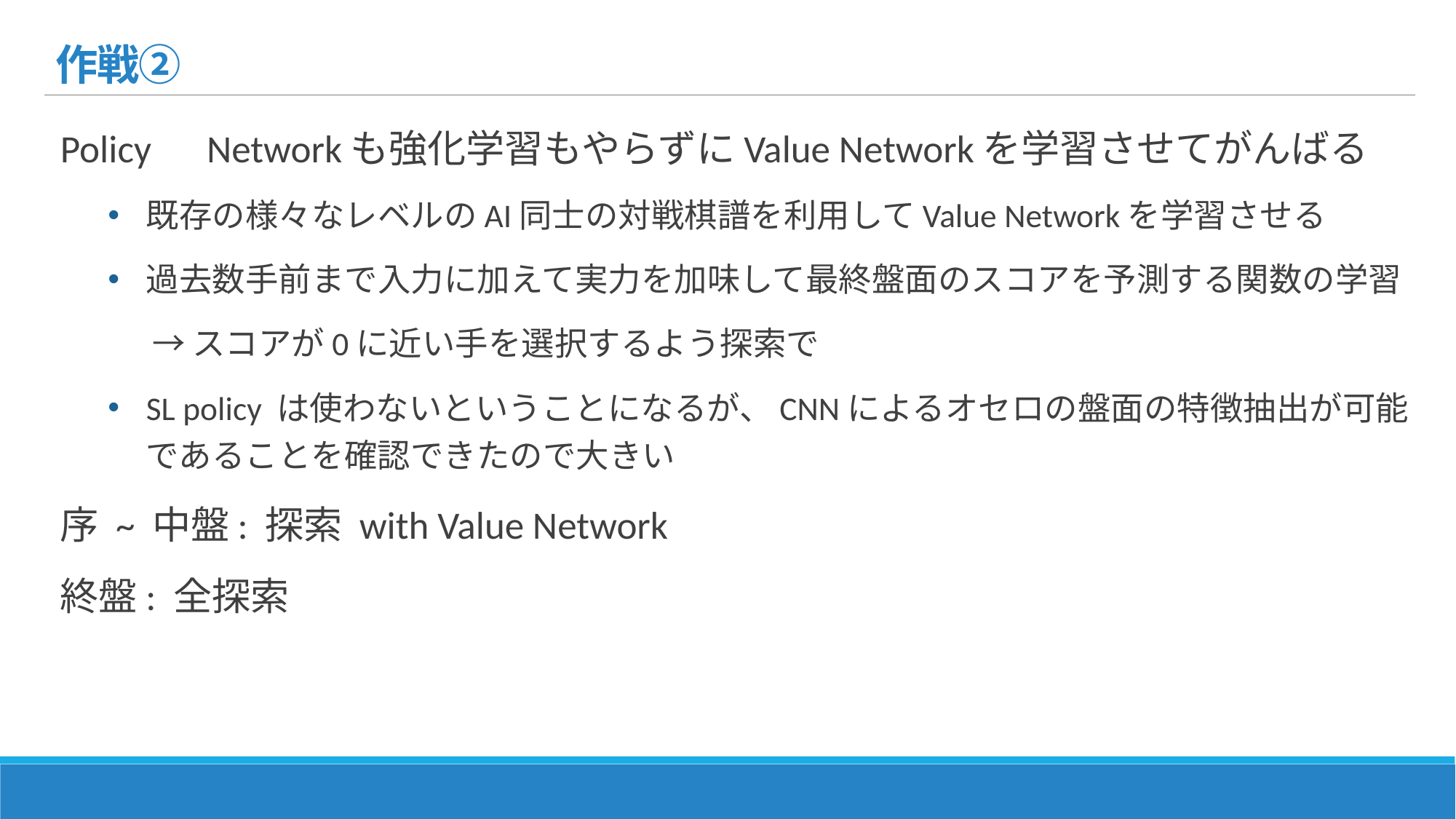

# 作戦②
Policy　Networkも強化学習もやらずにValue Networkを学習させてがんばる
既存の様々なレベルのAI同士の対戦棋譜を利用してValue Networkを学習させる
過去数手前まで入力に加えて実力を加味して最終盤面のスコアを予測する関数の学習
→スコアが0に近い手を選択するよう探索で
SL policy は使わないということになるが、CNNによるオセロの盤面の特徴抽出が可能であることを確認できたので大きい
序 ~ 中盤: 探索 with Value Network
終盤: 全探索